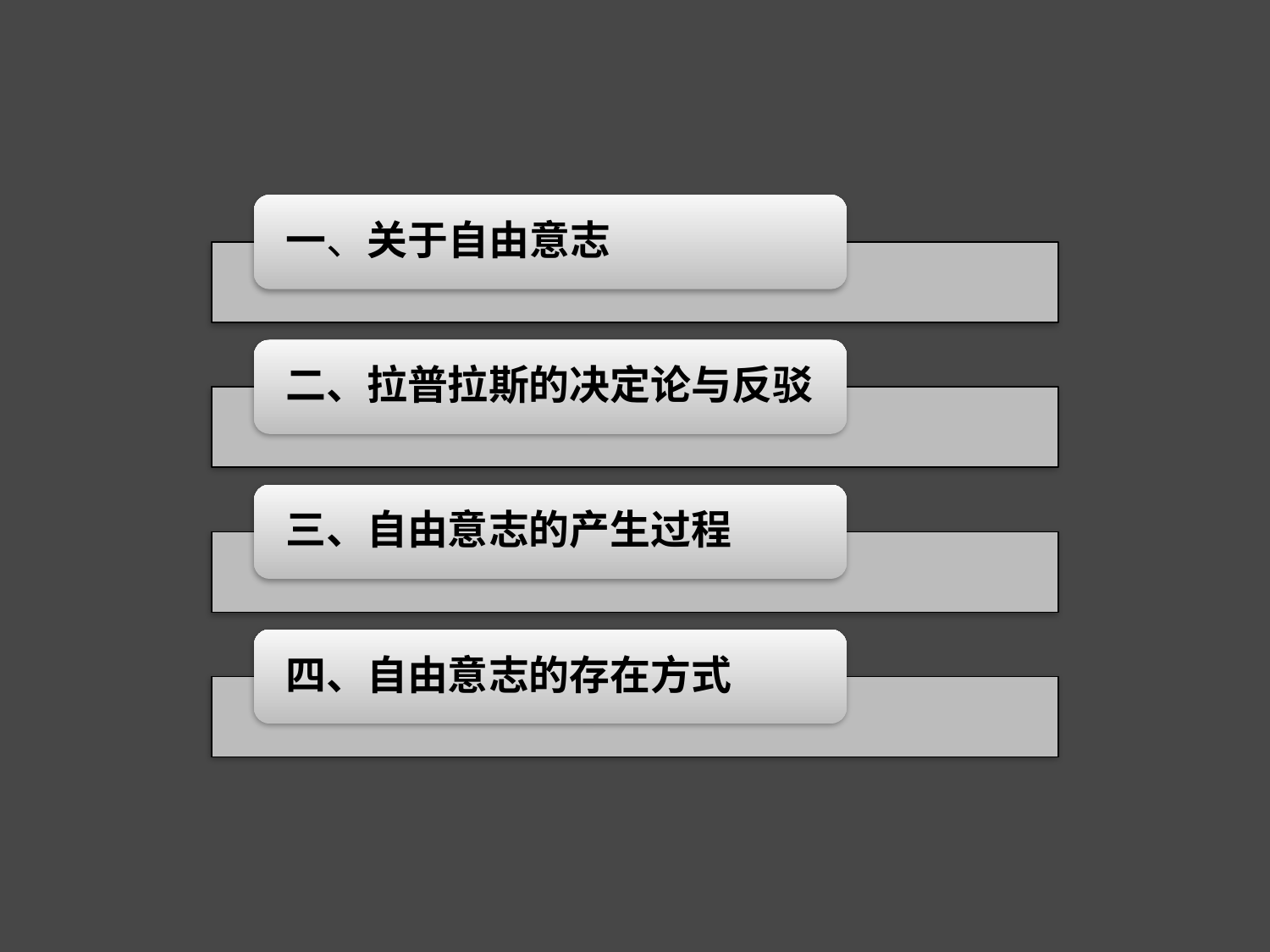

一、关于自由意志
二、拉普拉斯的决定论与反驳
三、自由意志的产生过程
四、自由意志的存在方式